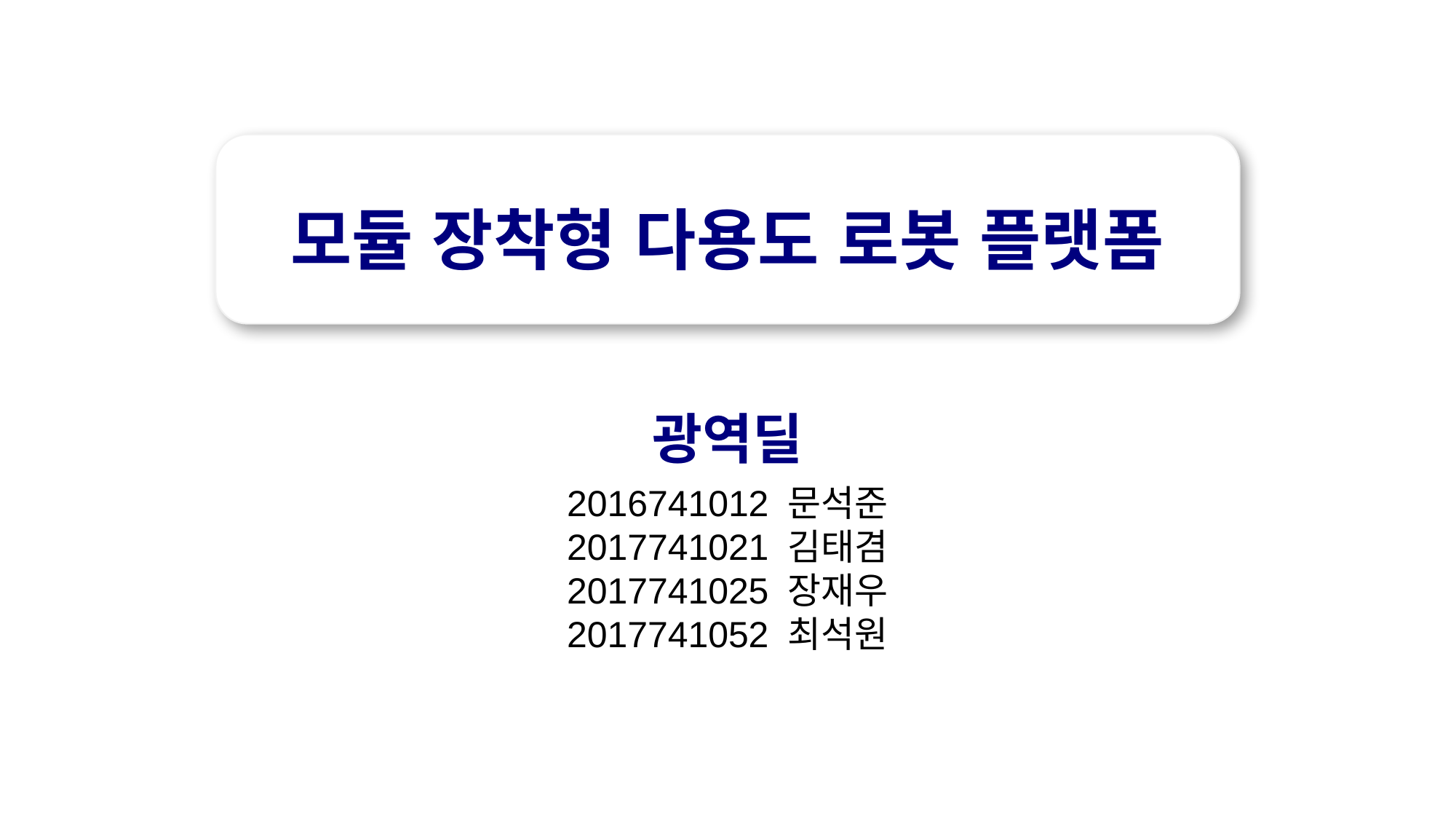

# 모듈 장착형 다용도 로봇 플랫폼
광역딜
2016741012 문석준
2017741021 김태겸
2017741025 장재우
2017741052 최석원